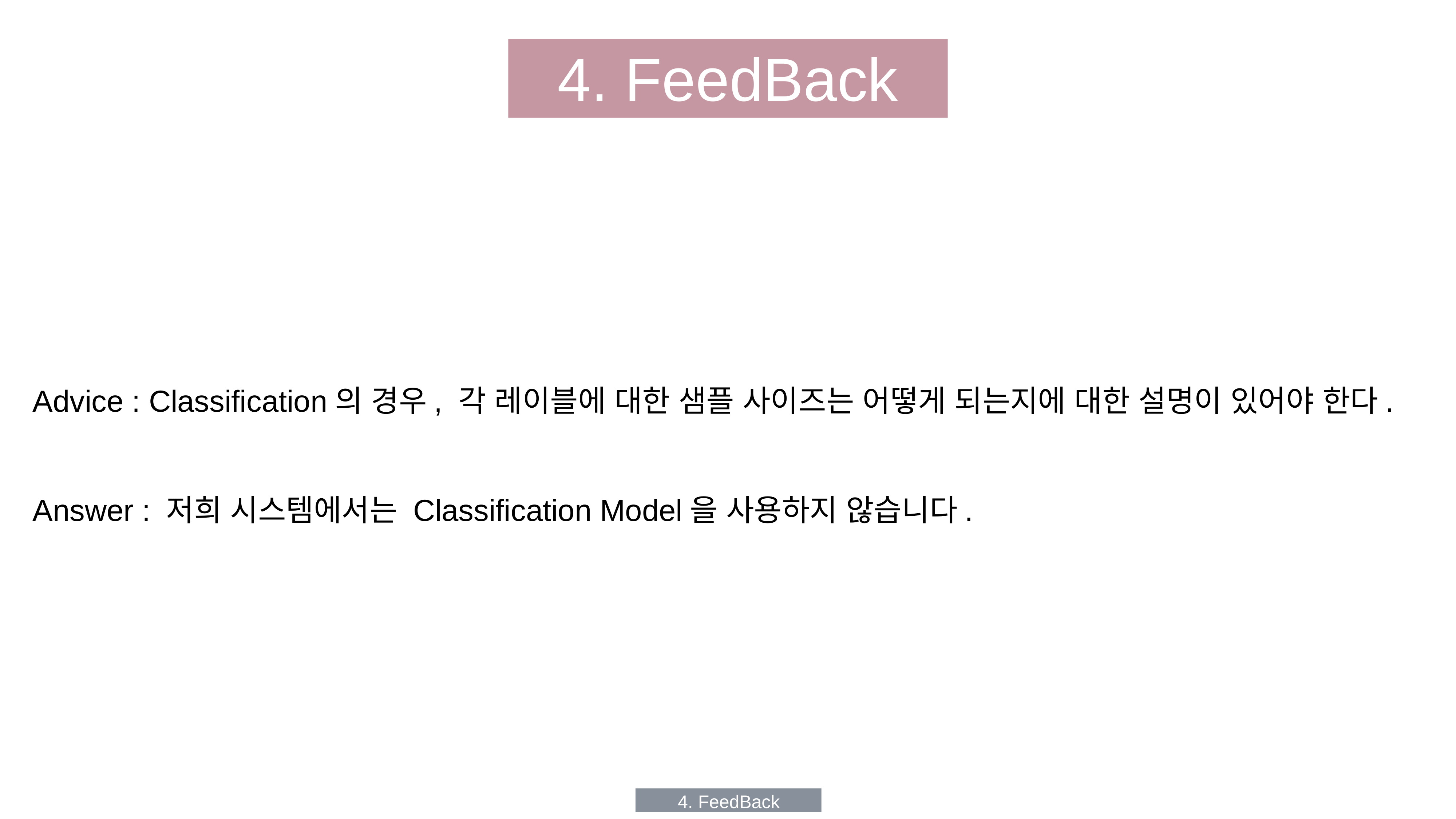

4. FeedBack

Advice : Classification의 경우, 각 레이블에 대한 샘플 사이즈는 어떻게 되는지에 대한 설명이 있어야 한다.
Answer : 저희 시스템에서는 Classification Model을 사용하지 않습니다.
4. FeedBack